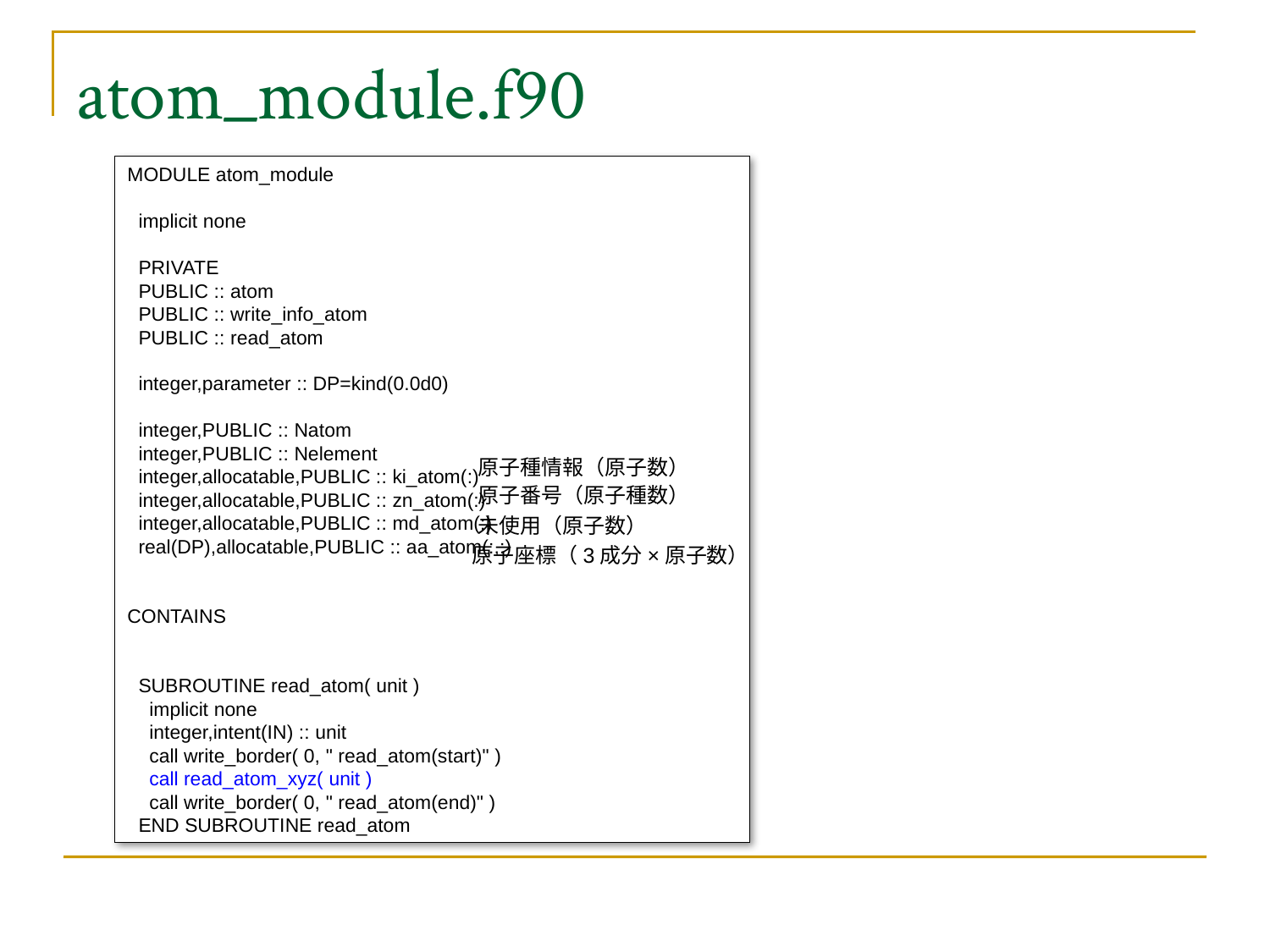

# atom_module.f90
MODULE atom_module

  implicit none

  PRIVATE
  PUBLIC :: atom
  PUBLIC :: write_info_atom
  PUBLIC :: read_atom

  integer,parameter :: DP=kind(0.0d0)

  integer,PUBLIC :: Natom
  integer,PUBLIC :: Nelement
  integer,allocatable,PUBLIC :: ki_atom(:)
  integer,allocatable,PUBLIC :: zn_atom(:)
  integer,allocatable,PUBLIC :: md_atom(:)
  real(DP),allocatable,PUBLIC :: aa_atom(:,:)

CONTAINS

  SUBROUTINE read_atom( unit )
    implicit none
    integer,intent(IN) :: unit
    call write_border( 0, " read_atom(start)" )
    call read_atom_xyz( unit )
    call write_border( 0, " read_atom(end)" )
  END SUBROUTINE read_atom
原子種情報（原子数）
原子番号（原子種数）
未使用（原子数）
原子座標（3成分×原子数）